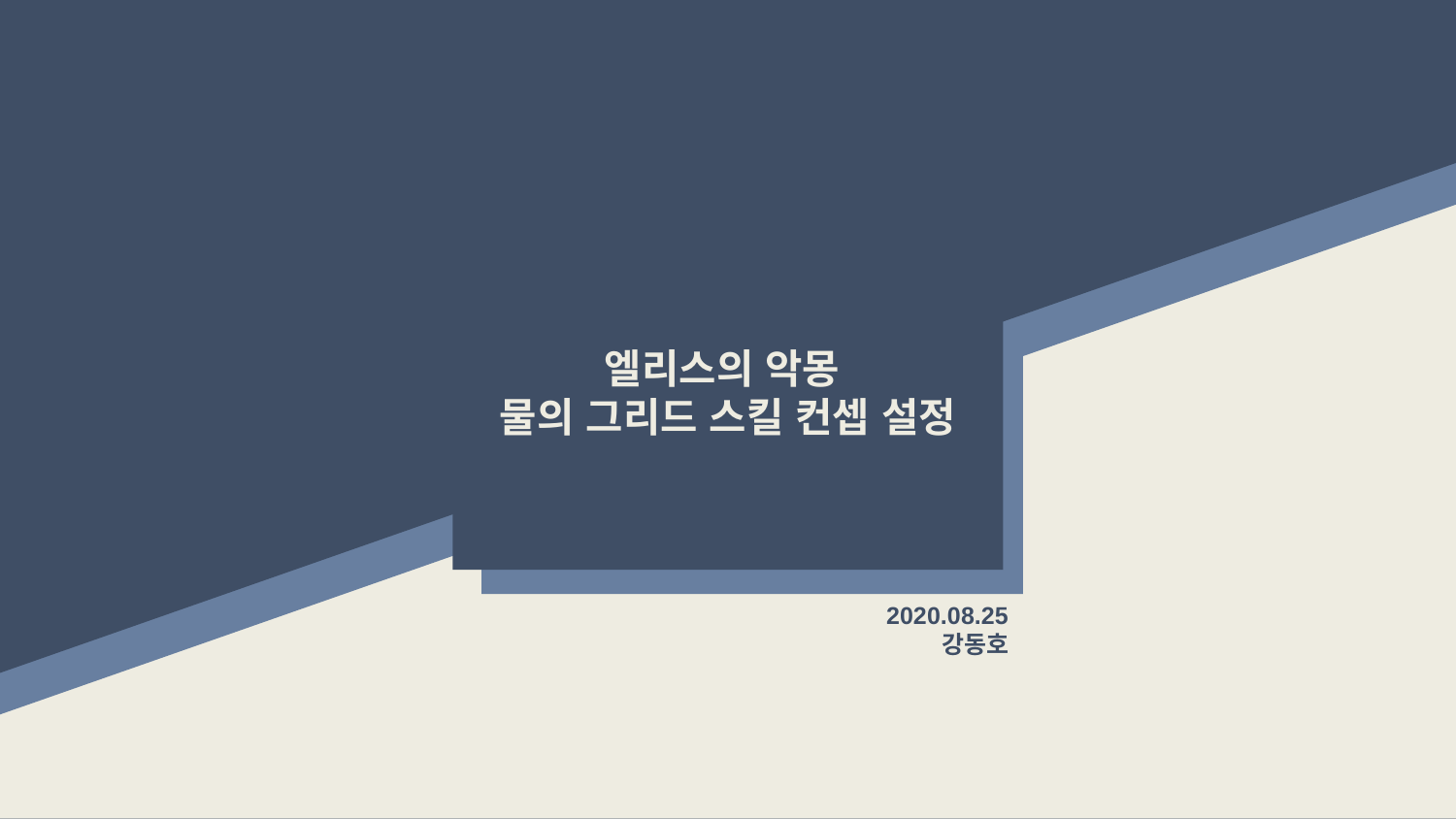

엘리스의 악몽
물의 그리드 스킬 컨셉 설정

2020.08.25
강동호